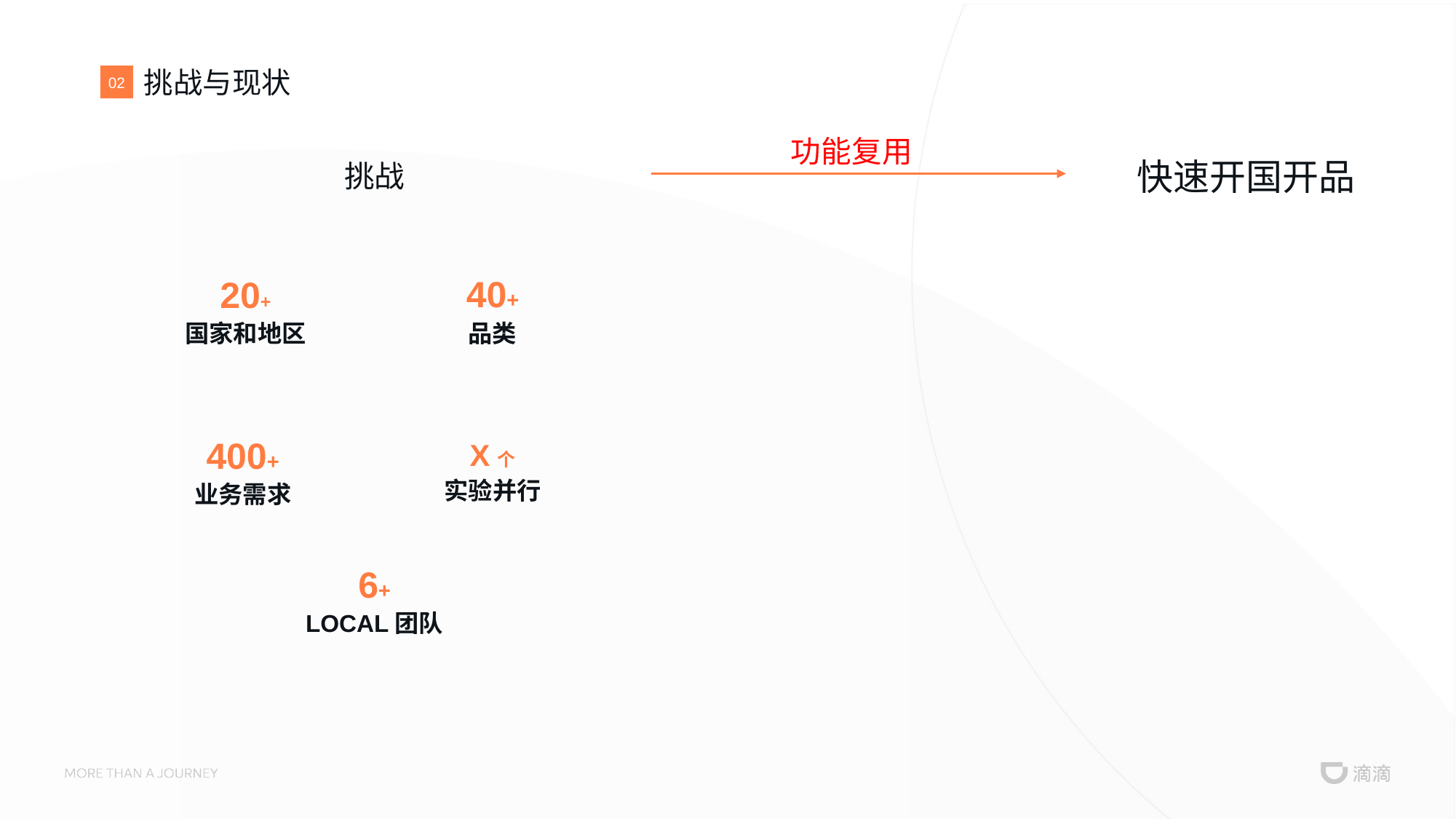

# 挑战与现状
02
功能复用
快速开国开品
挑战
40+
品类

20+
国家和地区
X个
实验并行
400+
业务需求
6+
LOCAL团队